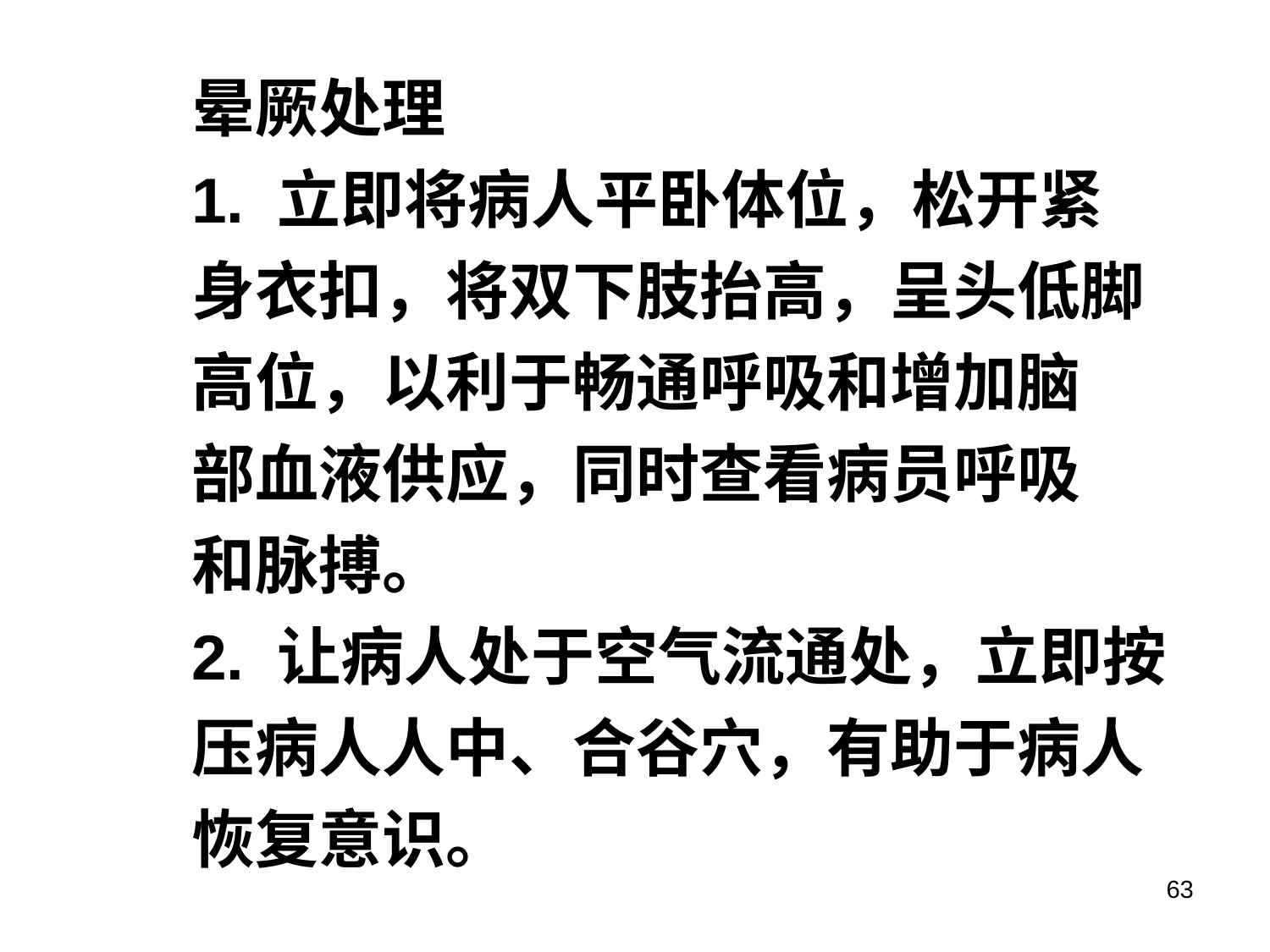

# 晕厥处理 1. 立即将病人平卧体位，松开紧 身衣扣，将双下肢抬高，呈头低脚 高位，以利于畅通呼吸和增加脑 部血液供应，同时查看病员呼吸 和脉搏。 2. 让病人处于空气流通处，立即按压病人人中、合谷穴，有助于病人恢复意识。
63